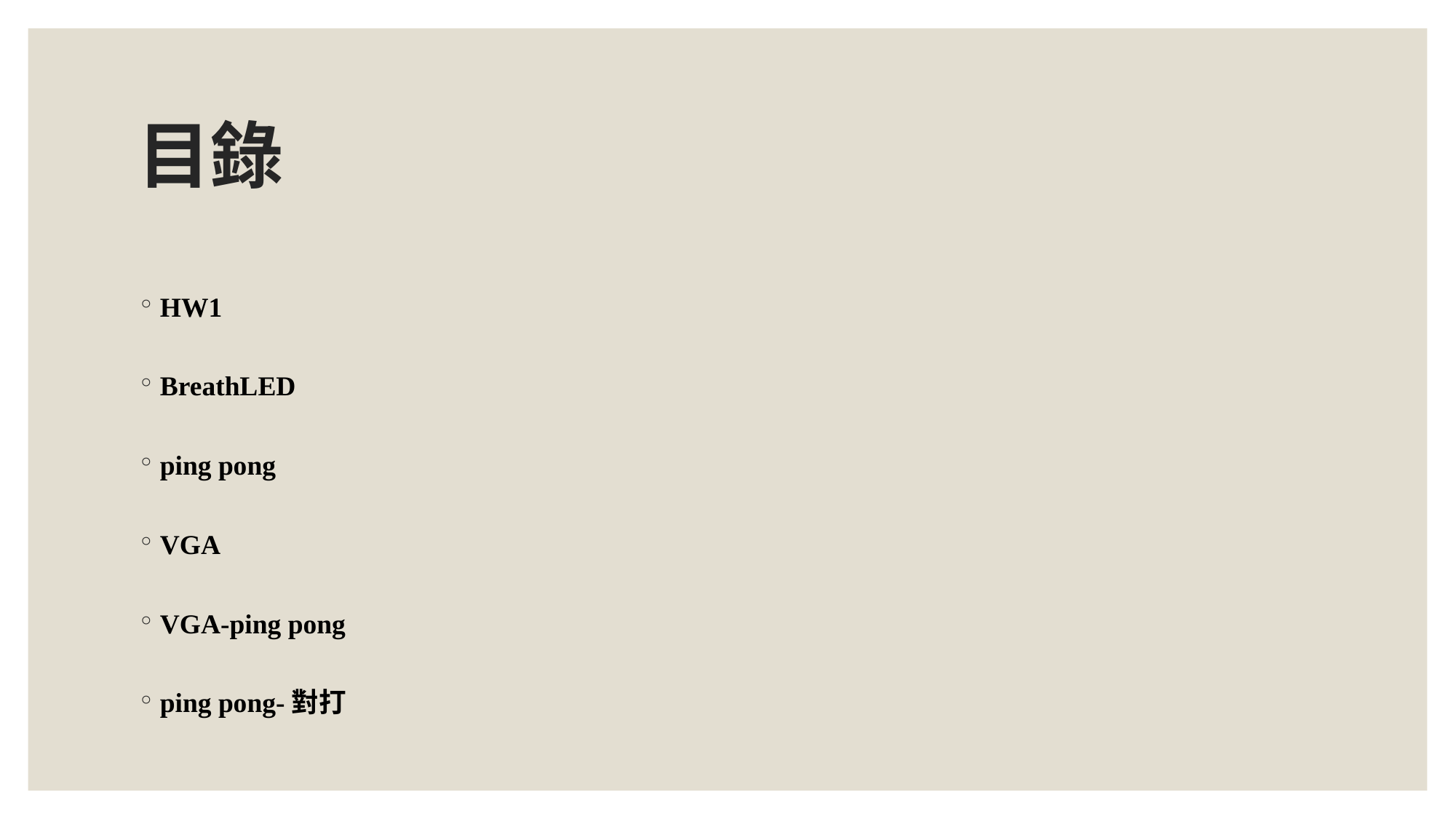

# 目錄
HW1
BreathLED
ping pong
VGA
VGA-ping pong
ping pong-對打